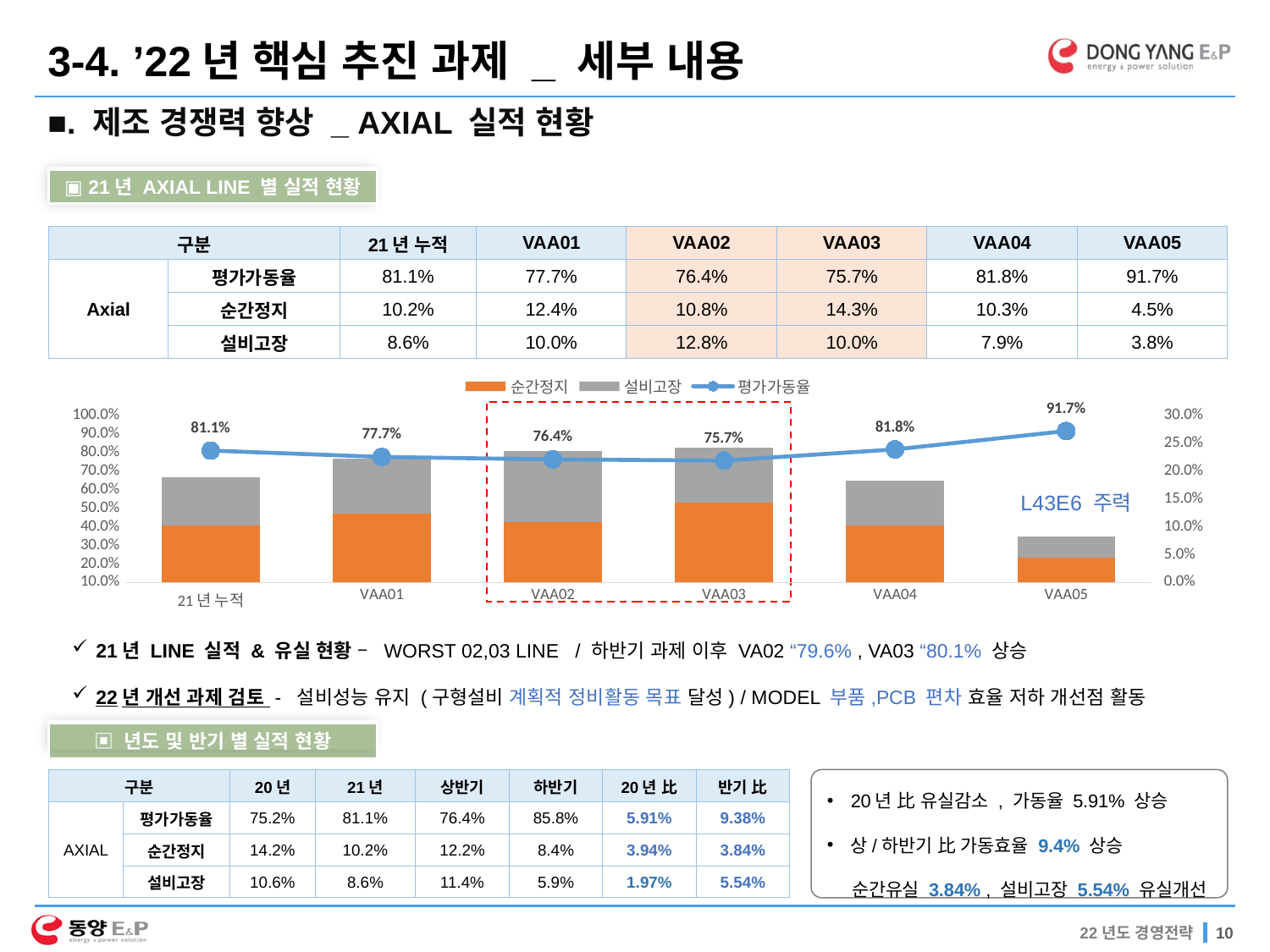

3-4. ’22년 핵심 추진 과제 _ 세부 내용
■. 제조 경쟁력 향상 _ AXIAL 실적 현황

▣ 21년 AXIAL LINE 별 실적 현황
| 구분 |  | 21년 누적 | VAA01 | VAA02 | VAA03 | VAA04 | VAA05 |
| --- | --- | --- | --- | --- | --- | --- | --- |
| Axial | 평가가동율 | 81.1% | 77.7% | 76.4% | 75.7% | 81.8% | 91.7% |
|  | 순간정지 | 10.2% | 12.4% | 10.8% | 14.3% | 10.3% | 4.5% |
|  | 설비고장 | 8.6% | 10.0% | 12.8% | 10.0% | 7.9% | 3.8% |

### Chart

| Category | 순간정지 | 설비고장 | 평가가동율 |
|---|---|---|---|
| 1 | 0.10244873647142037 | 0.08612139501196583 | 0.8114298685166138 |
| 2 | 0.12352812894983449 | 0.09954531561650223 | 0.7769265554336632 |
| 3 | 0.108050938626365 | 0.1282305414266515 | 0.7637185199469834 |
| 4 | 0.14281246385600008 | 0.09969912042521517 | 0.7574884157187848 |
| 5 | 0.10300792527610968 | 0.07929661977065512 | 0.8176954549532354 |
| 6 | 0.044864653320202987 | 0.03825970859696987 | 0.9168756380828272 |
L43E6 주력
21년 LINE 실적 & 유실 현황 –  WORST 02,03 LINE   / 하반기 과제 이후 VA02 “79.6% , VA03 “80.1% 상승
22년 개선 과제 검토 -  설비성능 유지 (구형설비 계획적 정비활동 목표 달성) / MODEL 부품,PCB 편차 효율 저하 개선점 활동

▣ 년도 및 반기 별 실적 현황
| 구분 |  | 20년 | 21년 | 상반기 | 하반기 | 20년 比 | 반기 比 |
| --- | --- | --- | --- | --- | --- | --- | --- |
| AXIAL | 평가가동율 | 75.2% | 81.1% | 76.4% | 85.8% | 5.91% | 9.38% |
|  | 순간정지 | 14.2% | 10.2% | 12.2% | 8.4% | 3.94% | 3.84% |
|  | 설비고장 | 10.6% | 8.6% | 11.4% | 5.9% | 1.97% | 5.54% |
20년 比 유실감소 , 가동율 5.91% 상승
상/하반기 比 가동효율 9.4% 상승
    순간유실 3.84% , 설비고장 5.54% 유실개선